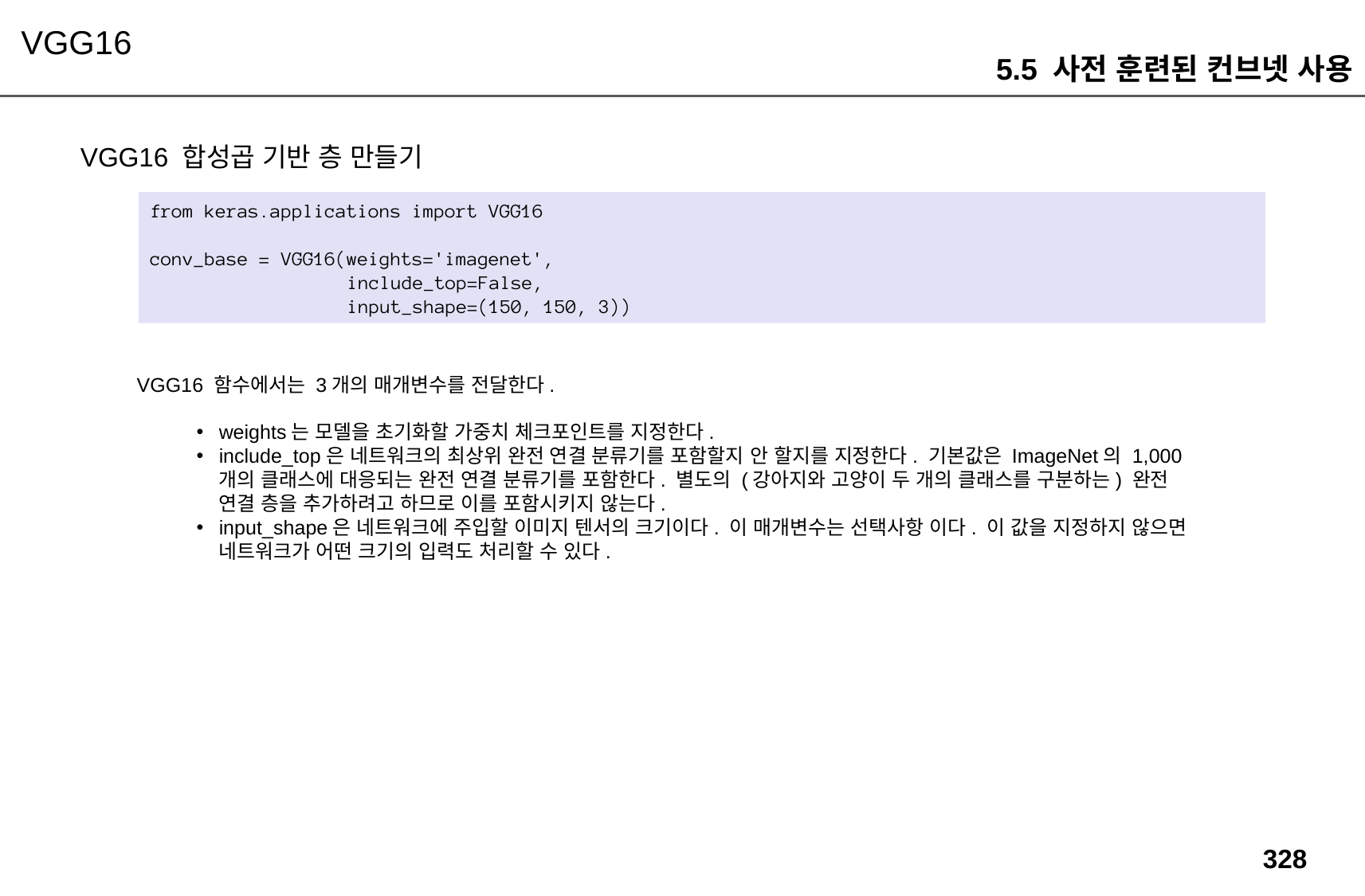

VGG16
5.5 사전 훈련된 컨브넷 사용
VGG16 합성곱 기반 층 만들기
from keras.applications import VGG16

conv_base = VGG16(weights='imagenet',
                  include_top=False,
                  input_shape=(150, 150, 3))
VGG16 함수에서는 3개의 매개변수를 전달한다.

weights는 모델을 초기화할 가중치 체크포인트를 지정한다.
include_top은 네트워크의 최상위 완전 연결 분류기를 포함할지 안 할지를 지정한다. 기본값은 ImageNet의 1,000개의 클래스에 대응되는 완전 연결 분류기를 포함한다. 별도의 (강아지와 고양이 두 개의 클래스를 구분하는) 완전 연결 층을 추가하려고 하므로 이를 포함시키지 않는다.
input_shape은 네트워크에 주입할 이미지 텐서의 크기이다. 이 매개변수는 선택사항 이다. 이 값을 지정하지 않으면 네트워크가 어떤 크기의 입력도 처리할 수 있다.